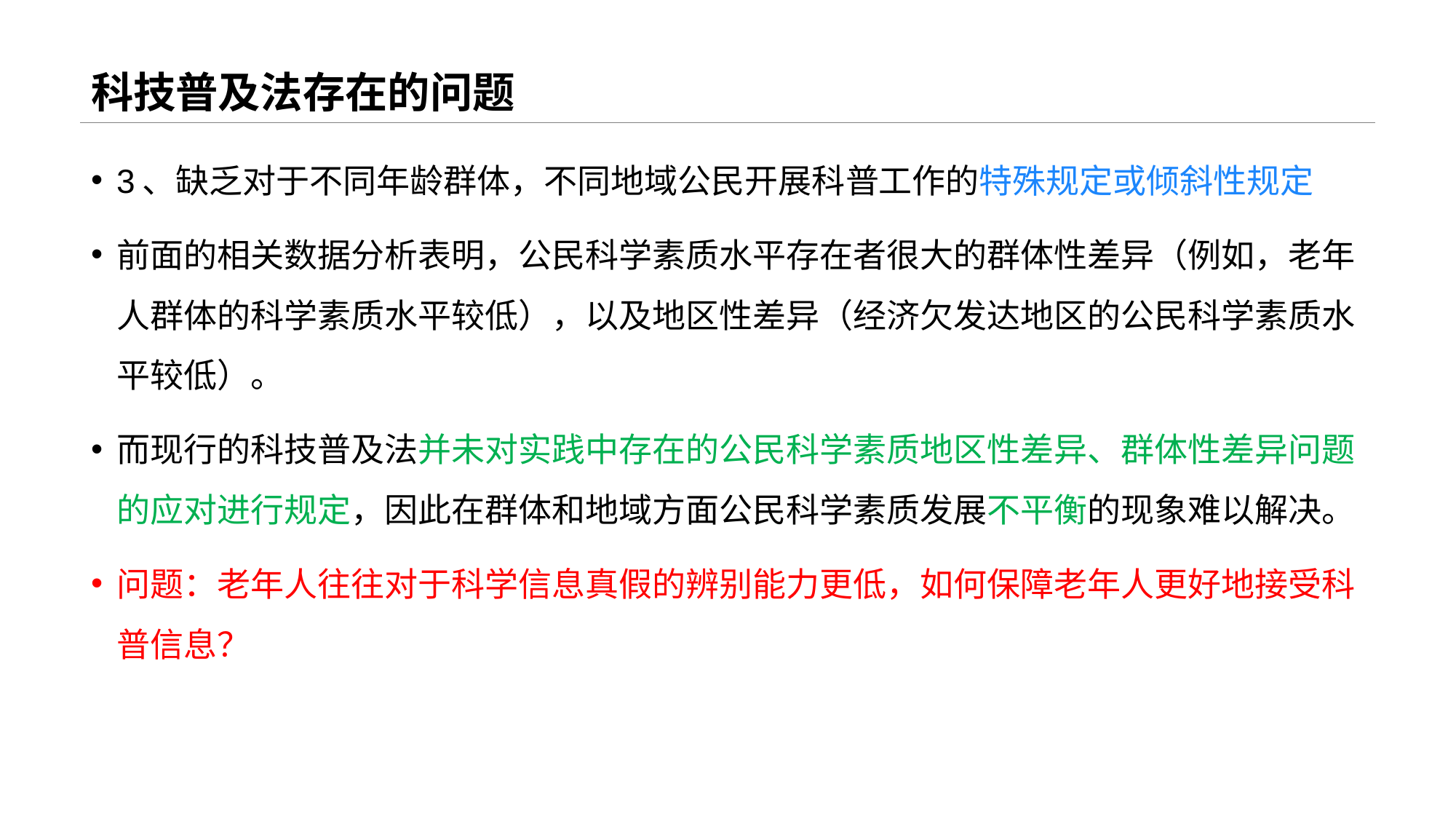

# 科技普及法存在的问题
3、缺乏对于不同年龄群体，不同地域公民开展科普工作的特殊规定或倾斜性规定
前面的相关数据分析表明，公民科学素质水平存在者很大的群体性差异（例如，老年人群体的科学素质水平较低），以及地区性差异（经济欠发达地区的公民科学素质水平较低）。
而现行的科技普及法并未对实践中存在的公民科学素质地区性差异、群体性差异问题的应对进行规定，因此在群体和地域方面公民科学素质发展不平衡的现象难以解决。
问题：老年人往往对于科学信息真假的辨别能力更低，如何保障老年人更好地接受科普信息？